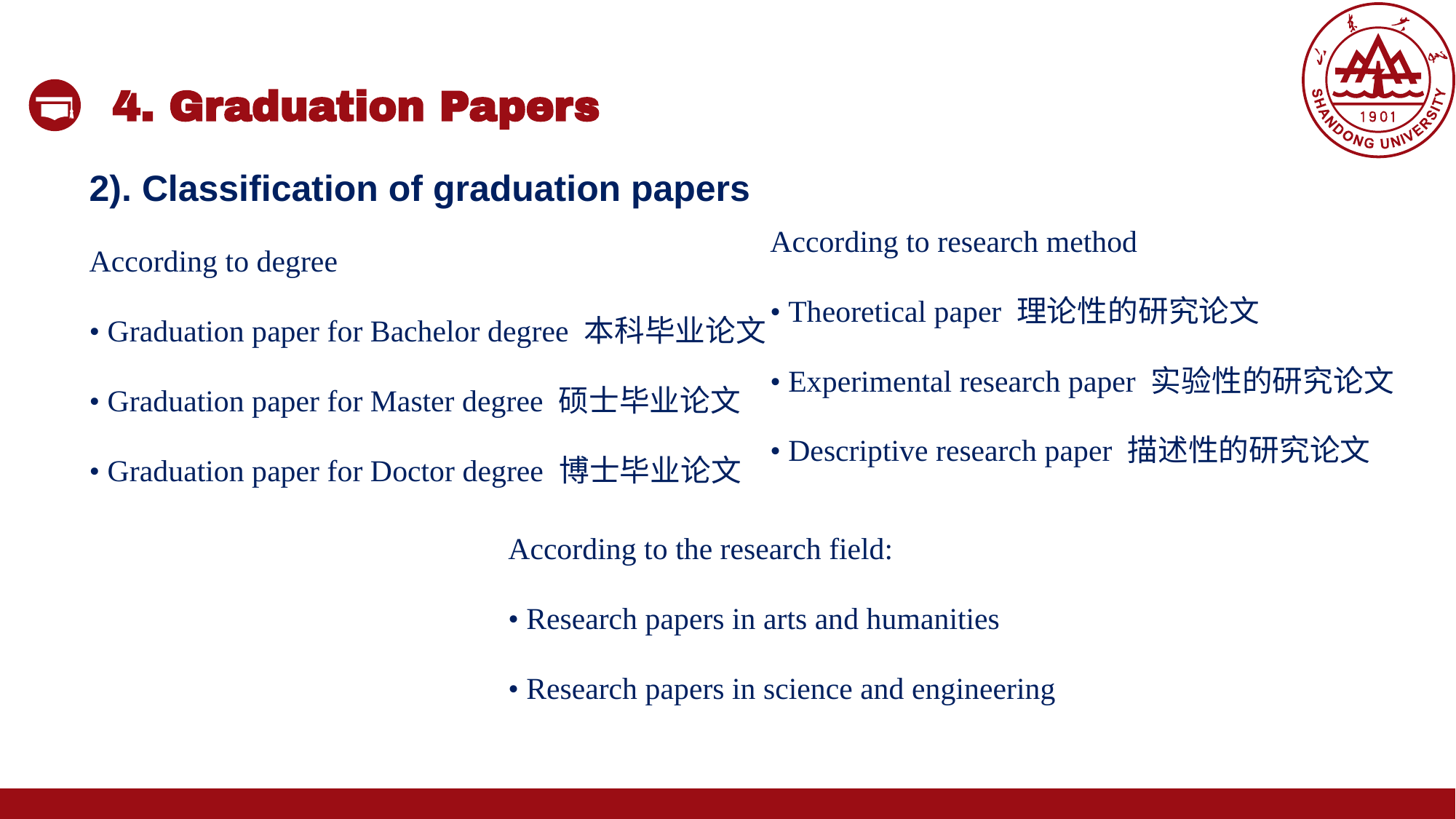

4. Graduation Papers

2). Classification of graduation papers
According to degree
• Graduation paper for Bachelor degree 本科毕业论文
• Graduation paper for Master degree 硕士毕业论文
• Graduation paper for Doctor degree 博士毕业论文
According to research method
• Theoretical paper 理论性的研究论文
• Experimental research paper 实验性的研究论文
• Descriptive research paper 描述性的研究论文
According to the research field:
• Research papers in arts and humanities
• Research papers in science and engineering